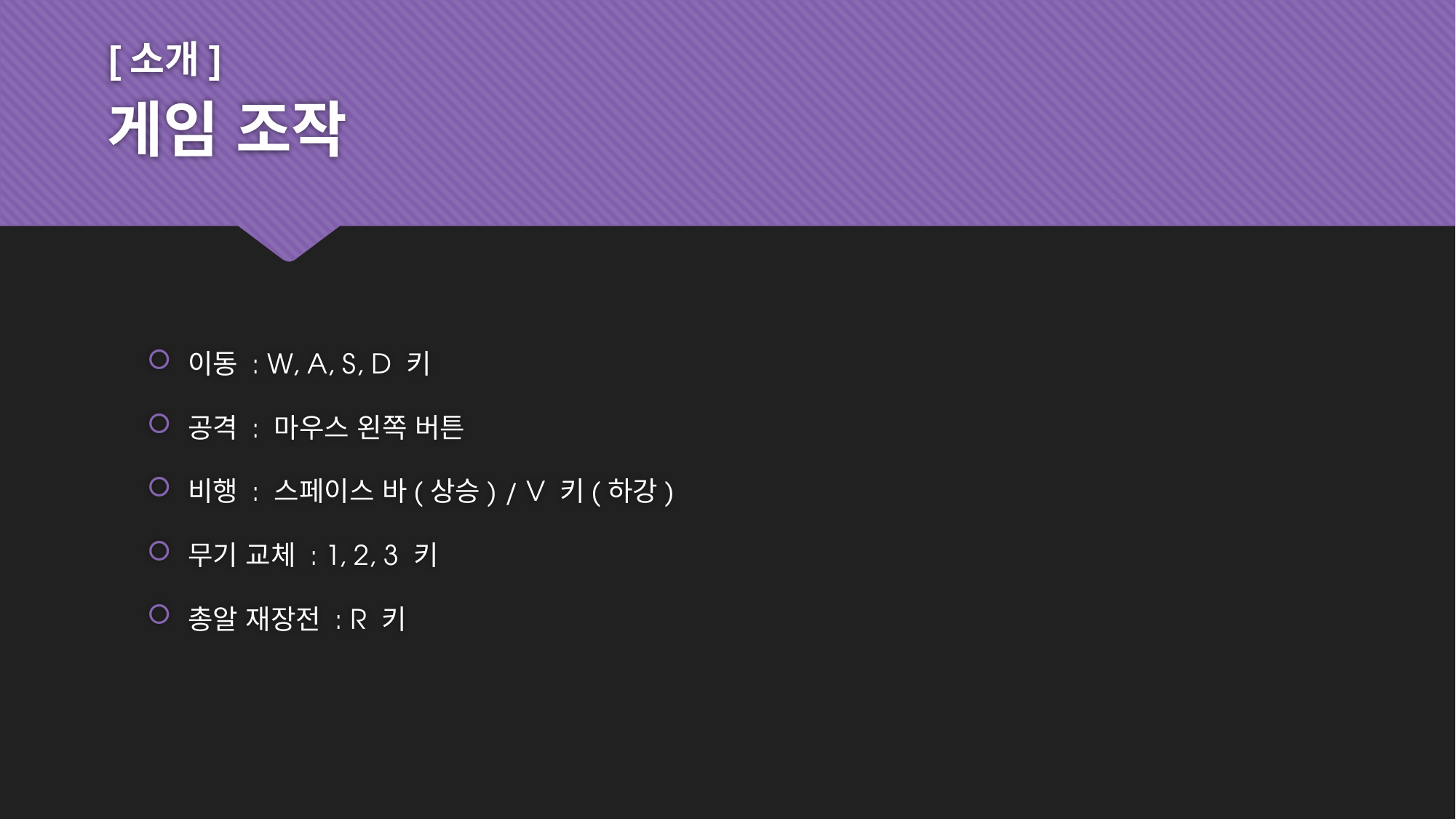

[소개]
# 게임 조작
이동 : W, A, S, D 키
공격 : 마우스 왼쪽 버튼
비행 : 스페이스 바(상승) / V 키(하강)
무기 교체 : 1, 2, 3 키
총알 재장전 : R 키